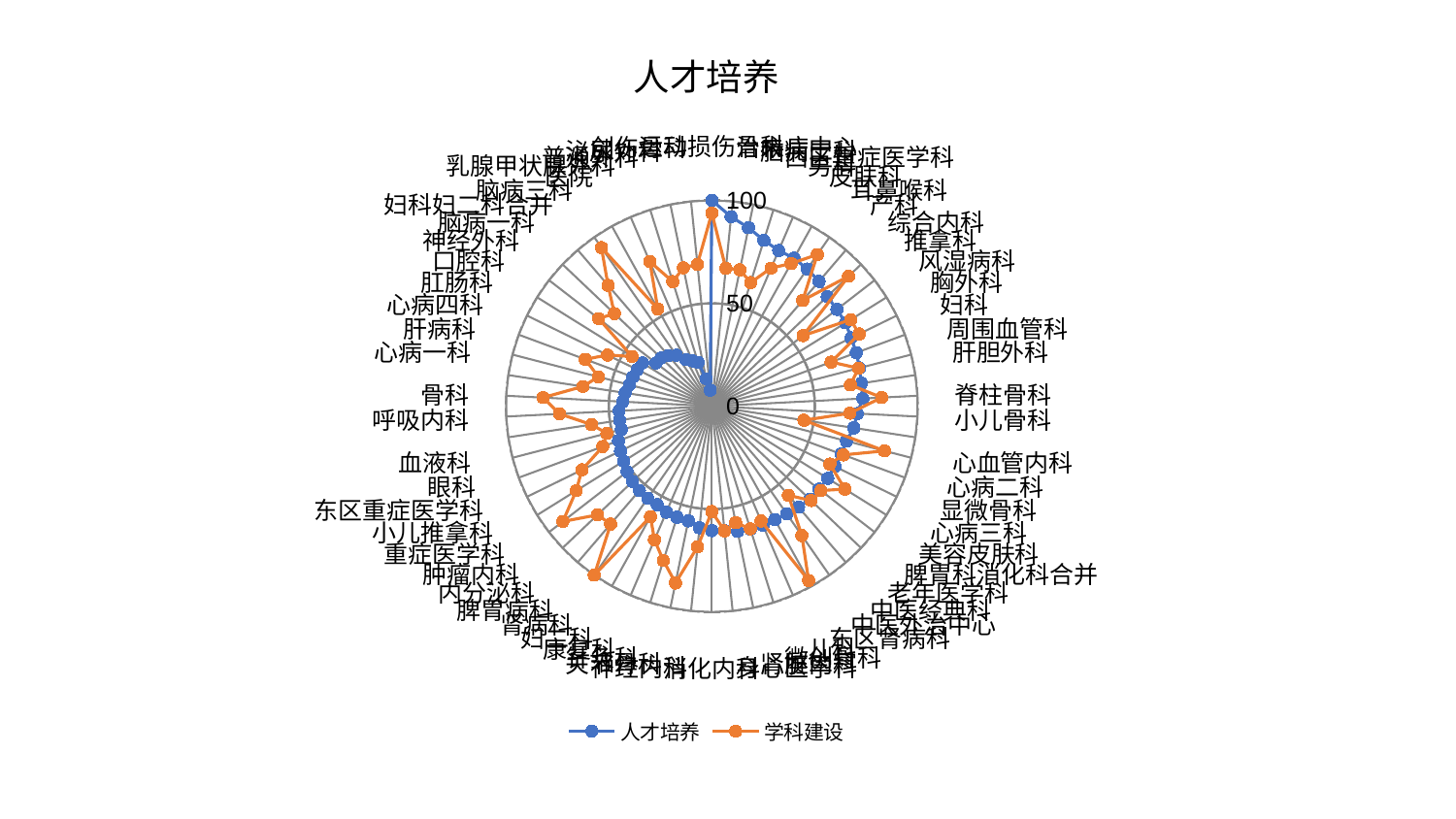

### Chart: 人才培养

| Category | 人才培养 | 学科建设 |
|---|---|---|
| 运动损伤骨科 | 100.0 | 93.84416182872948 |
| 治未病中心 | 92.52996495383408 | 67.36015094945543 |
| 脑病二科 | 88.52684492441004 | 67.64933238618788 |
| 西区重症医学科 | 84.4486167161522 | 62.96129608699044 |
| 男科 | 82.32592954484342 | 73.02703682953268 |
| 皮肤科 | 82.23421925644767 | 79.26821903645316 |
| 耳鼻喉科 | 81.20675369238947 | 89.76315062628541 |
| 产科 | 79.95874219970106 | 67.75005581801253 |
| 综合内科 | 77.33260861566555 | 91.63290281785682 |
| 推拿科 | 76.84509201358745 | 56.0143584968443 |
| 风湿病科 | 76.53967428208806 | 79.42609093064019 |
| 胸外科 | 75.35268796967458 | 79.72480595693118 |
| 妇科 | 74.85853726316803 | 61.75353989348231 |
| 周围血管科 | 74.09660195113834 | 73.60898790296378 |
| 肝胆外科 | 73.54824564469418 | 68.09551857735364 |
| 脊柱骨科 | 73.439932013332 | 82.61963184670111 |
| 小儿骨科 | 70.70578621541068 | 67.14024085849859 |
| 心血管内科 | 69.7469454334057 | 45.284243792529196 |
| 心病二科 | 67.5775470447799 | 86.65243352750646 |
| 显微骨科 | 67.0189599548338 | 68.14479868972332 |
| 心病三科 | 66.6255223288422 | 63.875488048969174 |
| 美容皮肤科 | 66.34132188396653 | 76.17575716746923 |
| 脾胃科消化科合并 | 65.77560727000187 | 66.9837727845921 |
| 老年医学科 | 65.6286669532042 | 66.52263665707149 |
| 中医经典科 | 64.71057733573925 | 57.09129019383397 |
| 中医外治中心 | 63.77708799424013 | 76.57862940862998 |
| 东区肾病科 | 63.07283672594848 | 96.85860624539184 |
| 儿科 | 63.031651050566225 | 60.684002987536076 |
| 微创骨科 | 62.66951527140844 | 62.494833144272775 |
| 肾脏内科 | 62.070839468010995 | 57.74493569923477 |
| 身心医学科 | 60.73291009347497 | 60.85298085564142 |
| 消化内科 | 60.47152842943228 | 51.21809879980146 |
| 神经内科 | 59.415827550791924 | 68.68424552554288 |
| 关节骨科 | 56.875613659659884 | 87.70627095984399 |
| 针灸科 | 56.55347664050843 | 78.62694731556567 |
| 康复科 | 56.07334262907949 | 70.70131106674101 |
| 妇二科 | 54.75904500254621 | 61.43438310695822 |
| 肾病科 | 54.5746824082322 | 100.0 |
| 脾胃病科 | 54.0194192383765 | 75.4760438055059 |
| 内分泌科 | 53.15212279161498 | 76.6823035635177 |
| 肿瘤内科 | 52.07698883428909 | 91.5093284344847 |
| 重症医学科 | 50.471602612345066 | 77.64429160798133 |
| 小儿推拿科 | 49.450107635853726 | 70.31433175554034 |
| 东区重症医学科 | 48.36044300090087 | 56.488530855935714 |
| 眼科 | 45.41898305608352 | 52.66342943070468 |
| 血液科 | 45.37024726452492 | 59.15767843245242 |
| 呼吸内科 | 45.136008218821864 | 74.04593433497494 |
| 骨科 | 43.345013649026114 | 82.07437946750092 |
| 心病一科 | 42.584506149095326 | 63.34136109022878 |
| 肝病科 | 41.36800386020063 | 56.93490057122049 |
| 心病四科 | 40.90041069310255 | 65.57568870379559 |
| 肛肠科 | 40.38568840252045 | 56.4730212461353 |
| 口腔科 | 39.68140624886607 | 45.66915413979657 |
| 神经外科 | 34.281311456773615 | 69.55177401873367 |
| 脑病一科 | 33.98087552032711 | 65.32363982861447 |
| 妇科妇二科合并 | 32.40677236983045 | 77.3702080405598 |
| 脑病三科 | 30.223457891784843 | 93.8893957821522 |
| 医院 | 25.91132429325104 | 54.05932931801707 |
| 乳腺甲状腺外科 | 23.97993889009097 | 76.49817234708702 |
| 普通外科 | 22.343445818035146 | 63.428647424115795 |
| 泌尿外科 | 13.620632943632973 | 68.65559317111087 |
| 创伤骨科 | 7.8148708887433855 | 69.33080647312883 |
67